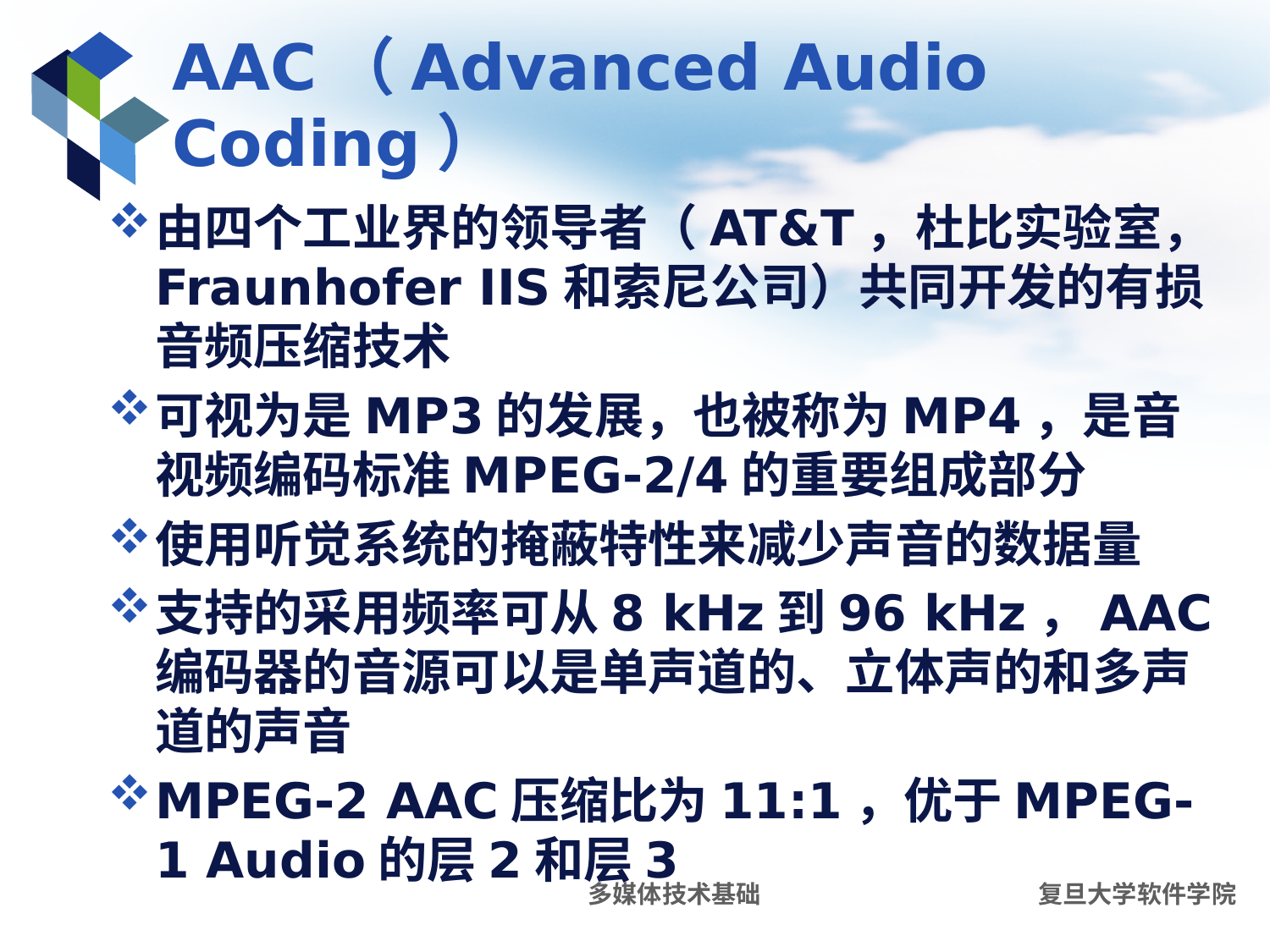

# AAC（Advanced Audio Coding）
由四个工业界的领导者（AT&T，杜比实验室，Fraunhofer IIS和索尼公司）共同开发的有损音频压缩技术
可视为是MP3的发展，也被称为MP4，是音视频编码标准MPEG-2/4的重要组成部分
使用听觉系统的掩蔽特性来减少声音的数据量
支持的采用频率可从8 kHz到96 kHz，AAC编码器的音源可以是单声道的、立体声的和多声道的声音
MPEG-2 AAC压缩比为11:1，优于MPEG-1 Audio的层2和层3
多媒体技术基础